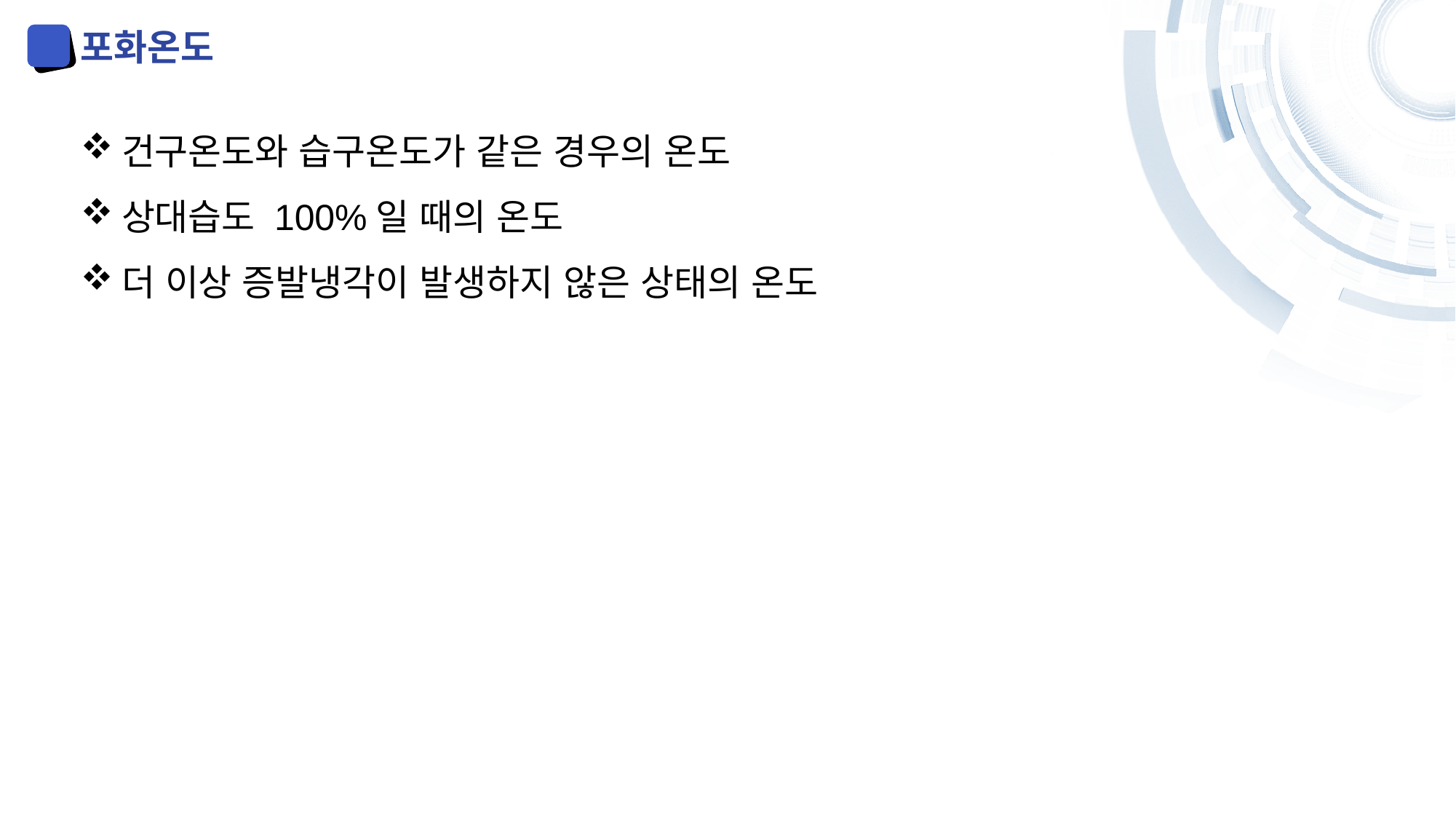

포화온도

건구온도와 습구온도가 같은 경우의 온도
상대습도 100%일 때의 온도
더 이상 증발냉각이 발생하지 않은 상태의 온도